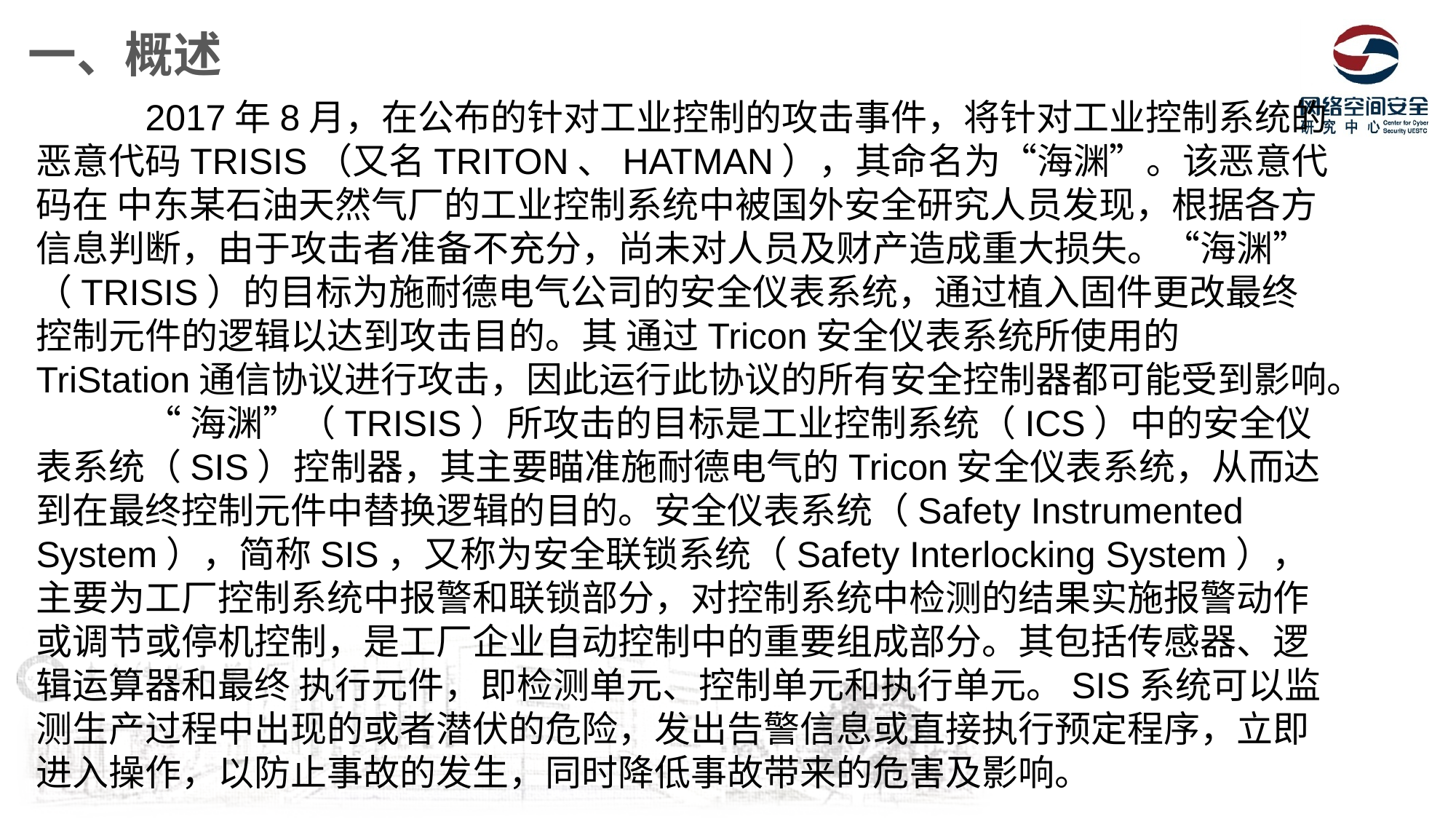

一、概述
	2017年8月，在公布的针对工业控制的攻击事件，将针对工业控制系统的恶意代码TRISIS（又名TRITON、HATMAN），其命名为“海渊”。该恶意代码在 中东某石油天然气厂的工业控制系统中被国外安全研究人员发现，根据各方信息判断，由于攻击者准备不充分，尚未对人员及财产造成重大损失。“海渊”（TRISIS）的目标为施耐德电气公司的安全仪表系统，通过植入固件更改最终控制元件的逻辑以达到攻击目的。其 通过Tricon安全仪表系统所使用的TriStation通信协议进行攻击，因此运行此协议的所有安全控制器都可能受到影响。
	“海渊”（TRISIS）所攻击的目标是工业控制系统（ICS）中的安全仪表系统（SIS）控制器，其主要瞄准施耐德电气的Tricon安全仪表系统，从而达到在最终控制元件中替换逻辑的目的。安全仪表系统（Safety Instrumented System），简称SIS，又称为安全联锁系统（Safety Interlocking System），主要为工厂控制系统中报警和联锁部分，对控制系统中检测的结果实施报警动作或调节或停机控制，是工厂企业自动控制中的重要组成部分。其包括传感器、逻辑运算器和最终 执行元件，即检测单元、控制单元和执行单元。SIS系统可以监测生产过程中出现的或者潜伏的危险，发出告警信息或直接执行预定程序，立即进入操作，以防止事故的发生，同时降低事故带来的危害及影响。